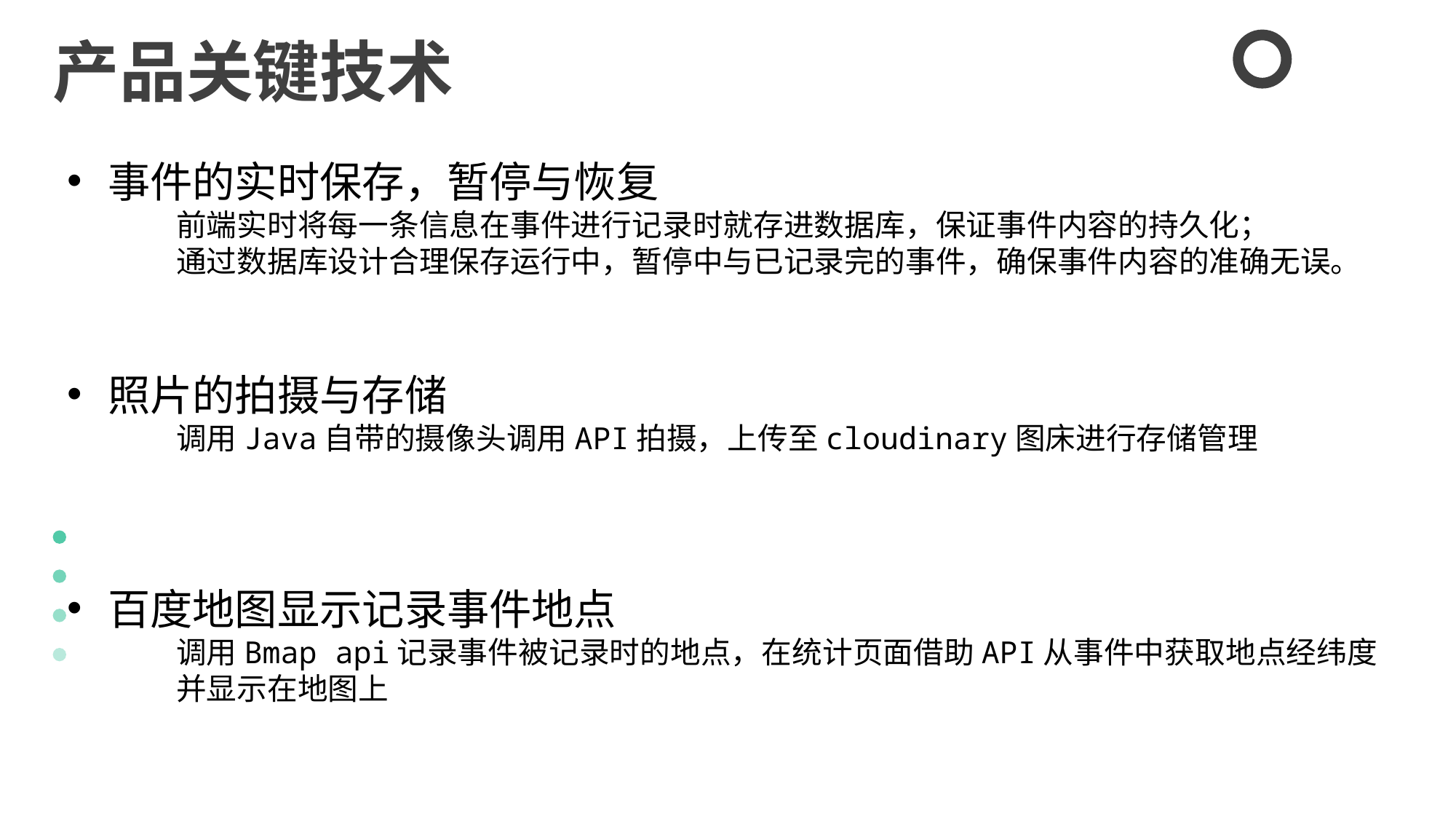

产品关键技术

事件的实时保存，暂停与恢复
前端实时将每一条信息在事件进行记录时就存进数据库，保证事件内容的持久化；
通过数据库设计合理保存运行中，暂停中与已记录完的事件，确保事件内容的准确无误。

照片的拍摄与存储
调用Java自带的摄像头调用API拍摄，上传至cloudinary图床进行存储管理

百度地图显示记录事件地点
调用Bmap api记录事件被记录时的地点，在统计页面借助API从事件中获取地点经纬度并显示在地图上